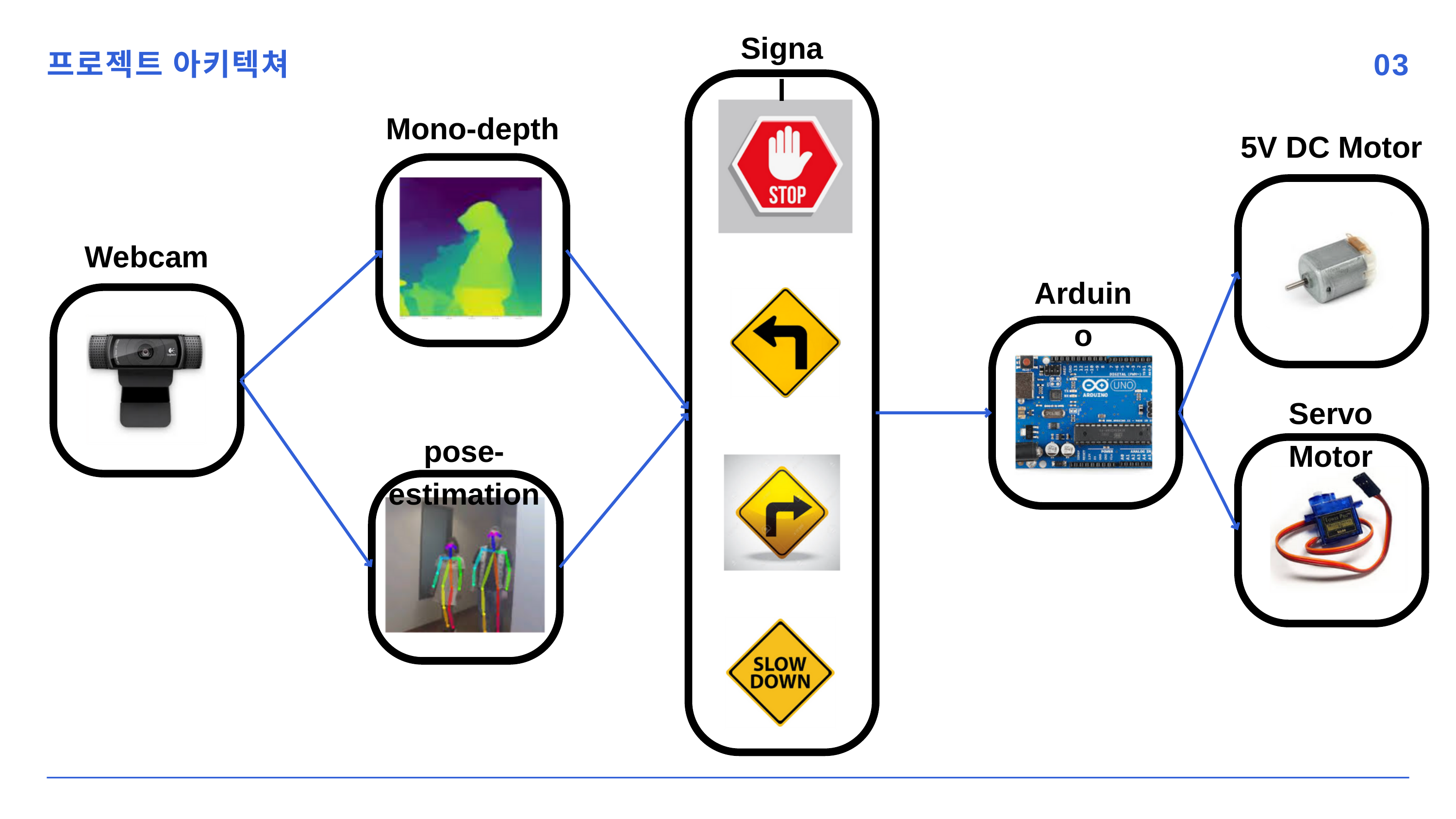

Signal
프로젝트 아키텍쳐
03

Mono-depth
5V DC Motor

Webcam

Arduino

Servo Motor

pose-estimation